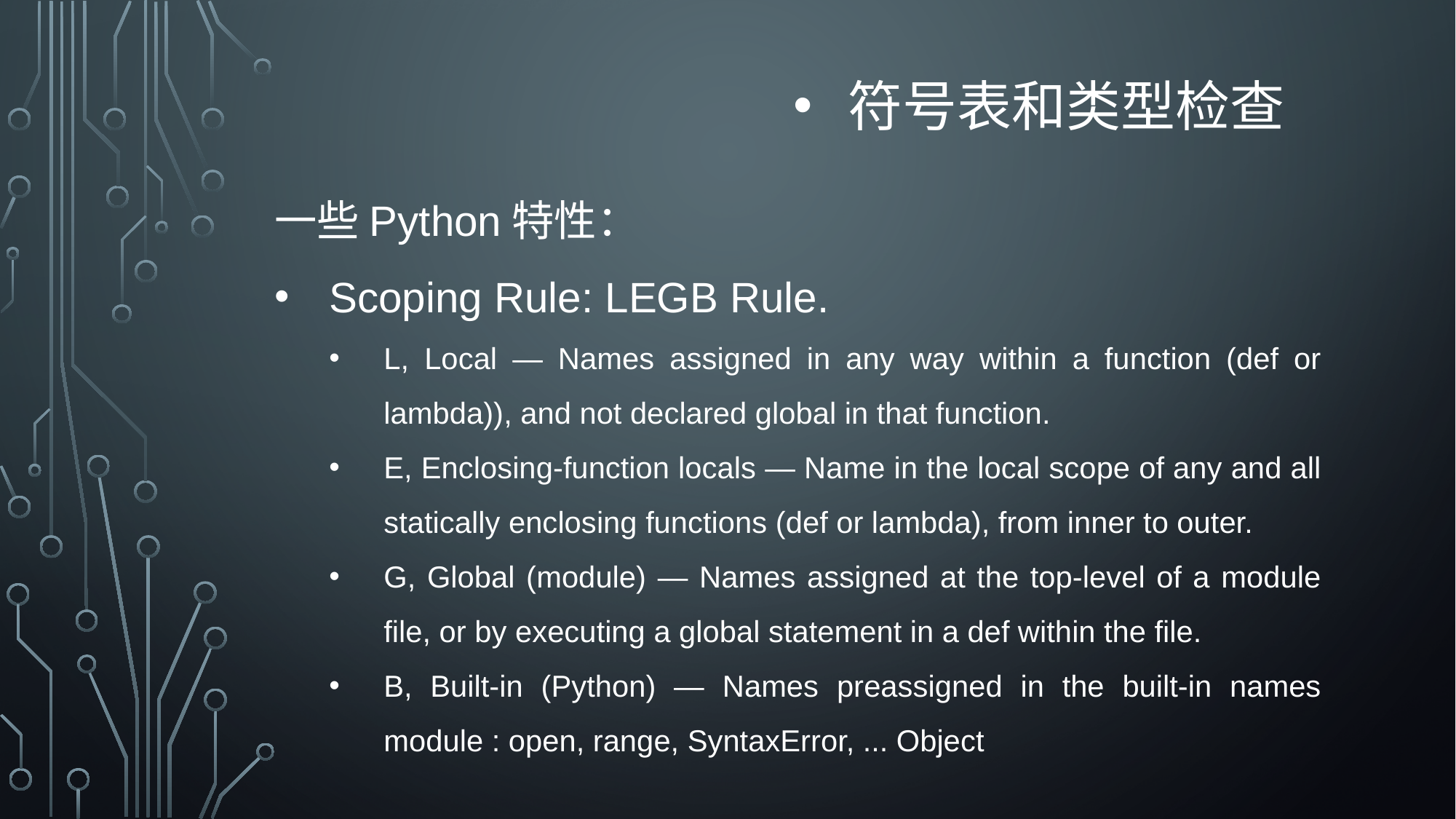

符号表和类型检查
一些Python特性：
Scoping Rule: LEGB Rule.
L, Local — Names assigned in any way within a function (def or lambda)), and not declared global in that function.
E, Enclosing-function locals — Name in the local scope of any and all statically enclosing functions (def or lambda), from inner to outer.
G, Global (module) — Names assigned at the top-level of a module file, or by executing a global statement in a def within the file.
B, Built-in (Python) — Names preassigned in the built-in names module : open, range, SyntaxError, ... Object